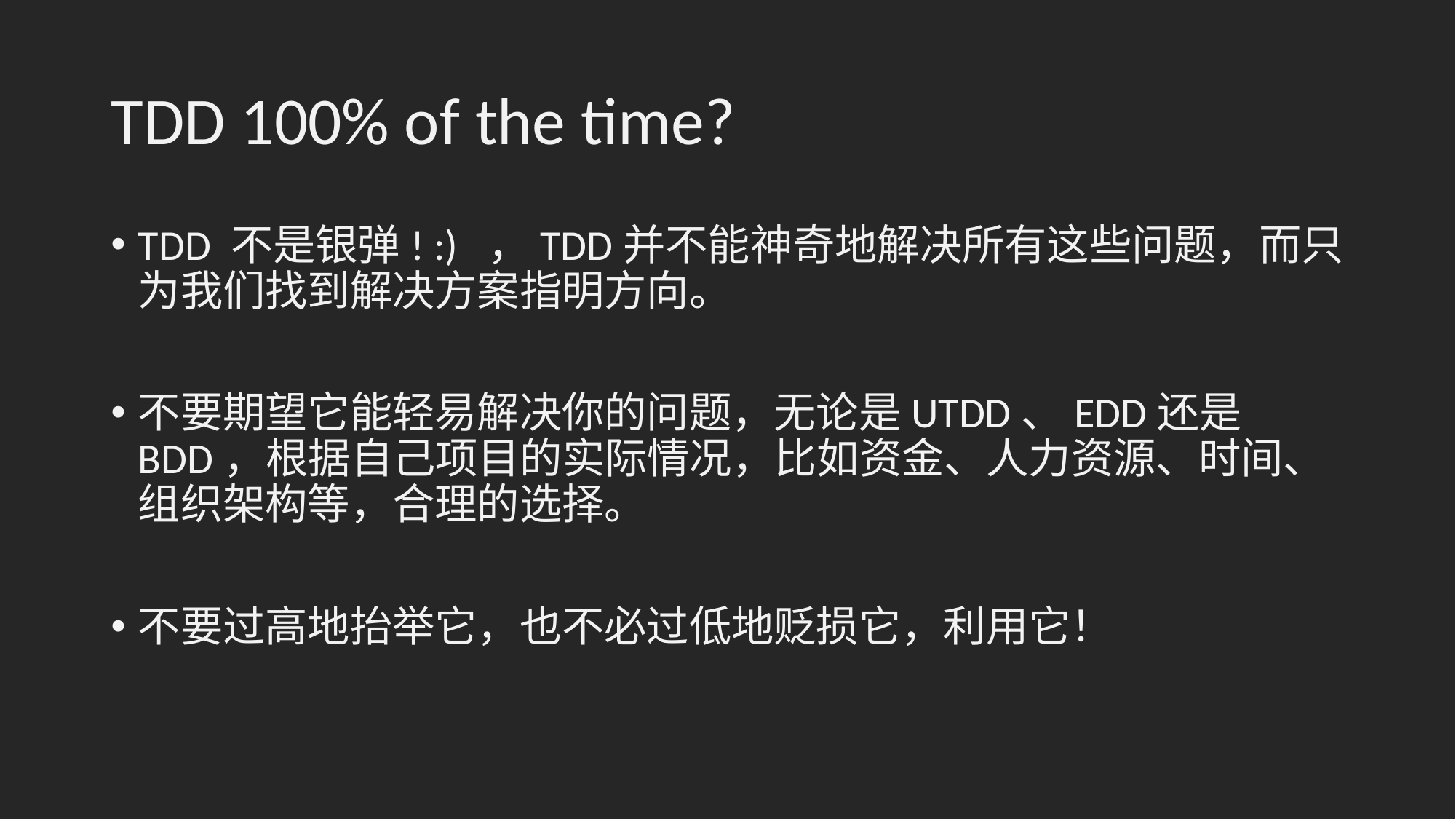

# TDD 100% of the time?
TDD 不是银弹! :)  ，TDD并不能神奇地解决所有这些问题，而只为我们找到解决方案指明方向。

不要期望它能轻易解决你的问题，无论是UTDD、EDD还是BDD，根据自己项目的实际情况，比如资金、人力资源、时间、组织架构等，合理的选择。

不要过⾼地抬举它，也不必过低地贬损它，利⽤它！